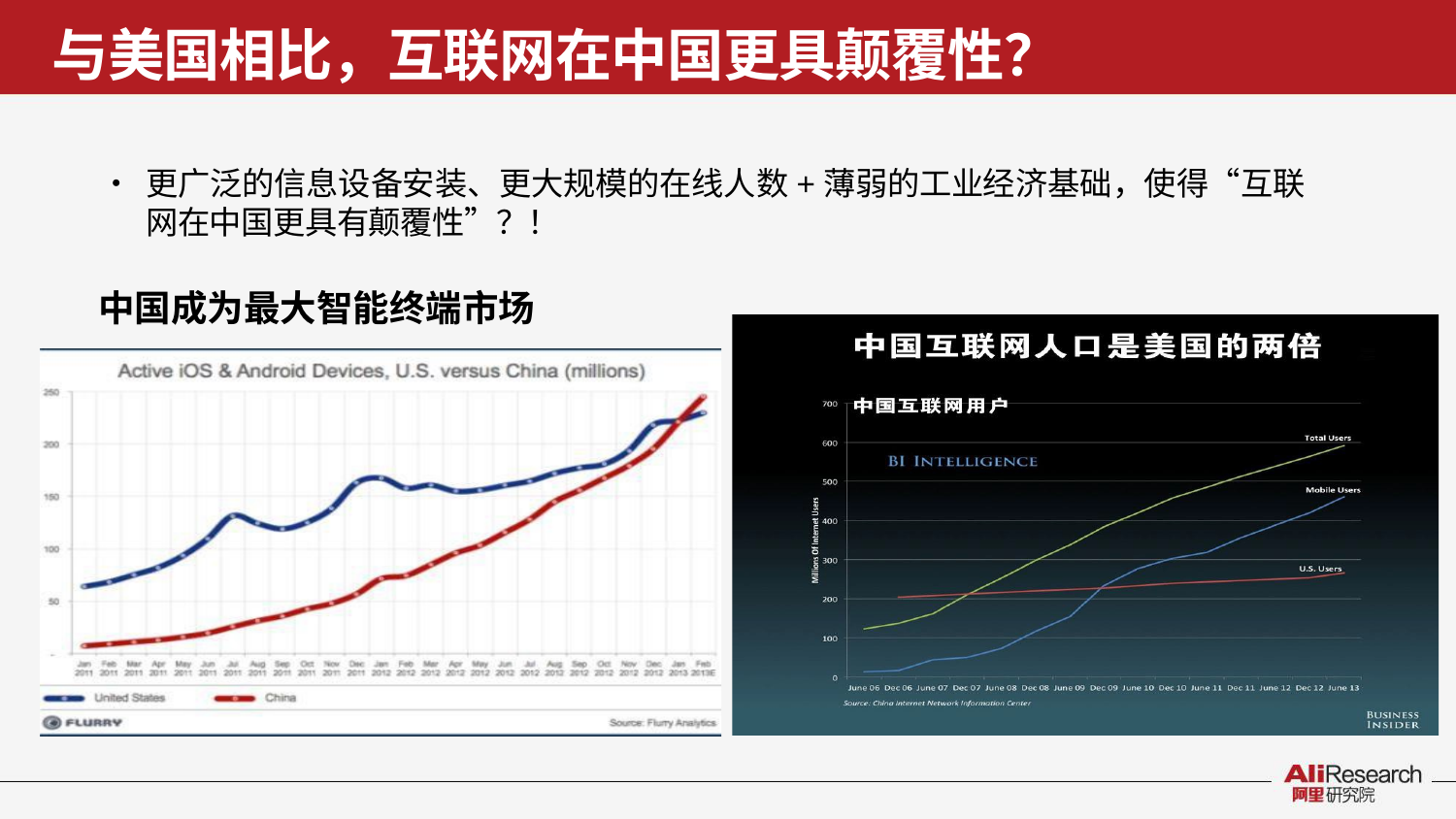

# 与美国相比，互联网在中国更具颠覆性？
•	更广泛的信息设备安装、更大规模的在线人数+薄弱的工业经济基础，使得“互联 网在中国更具有颠覆性”？！

中国成为最大智能终端市场